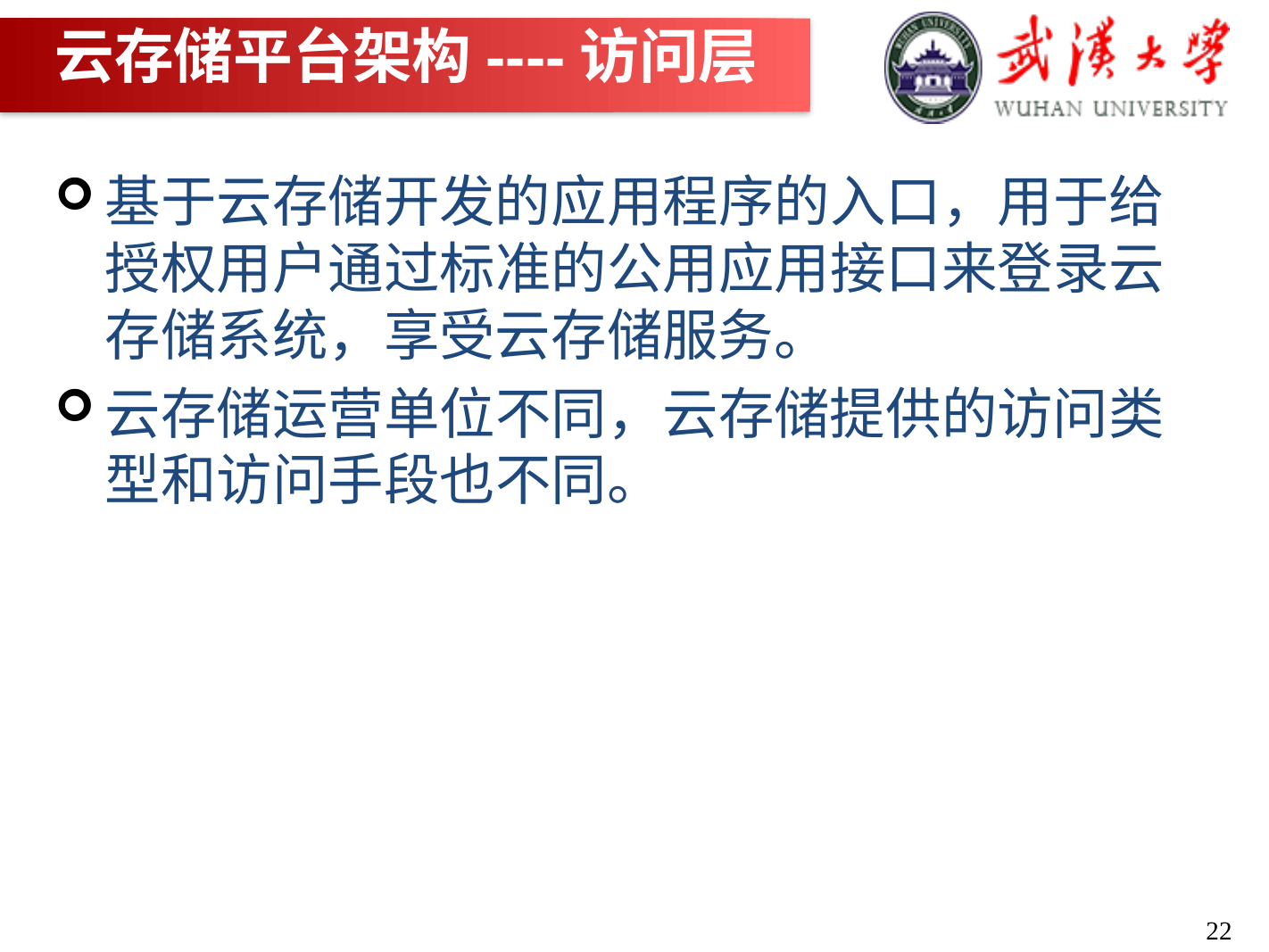

# 云存储平台架构----访问层
基于云存储开发的应用程序的入口，用于给授权用户通过标准的公用应用接口来登录云存储系统，享受云存储服务。
云存储运营单位不同，云存储提供的访问类型和访问手段也不同。